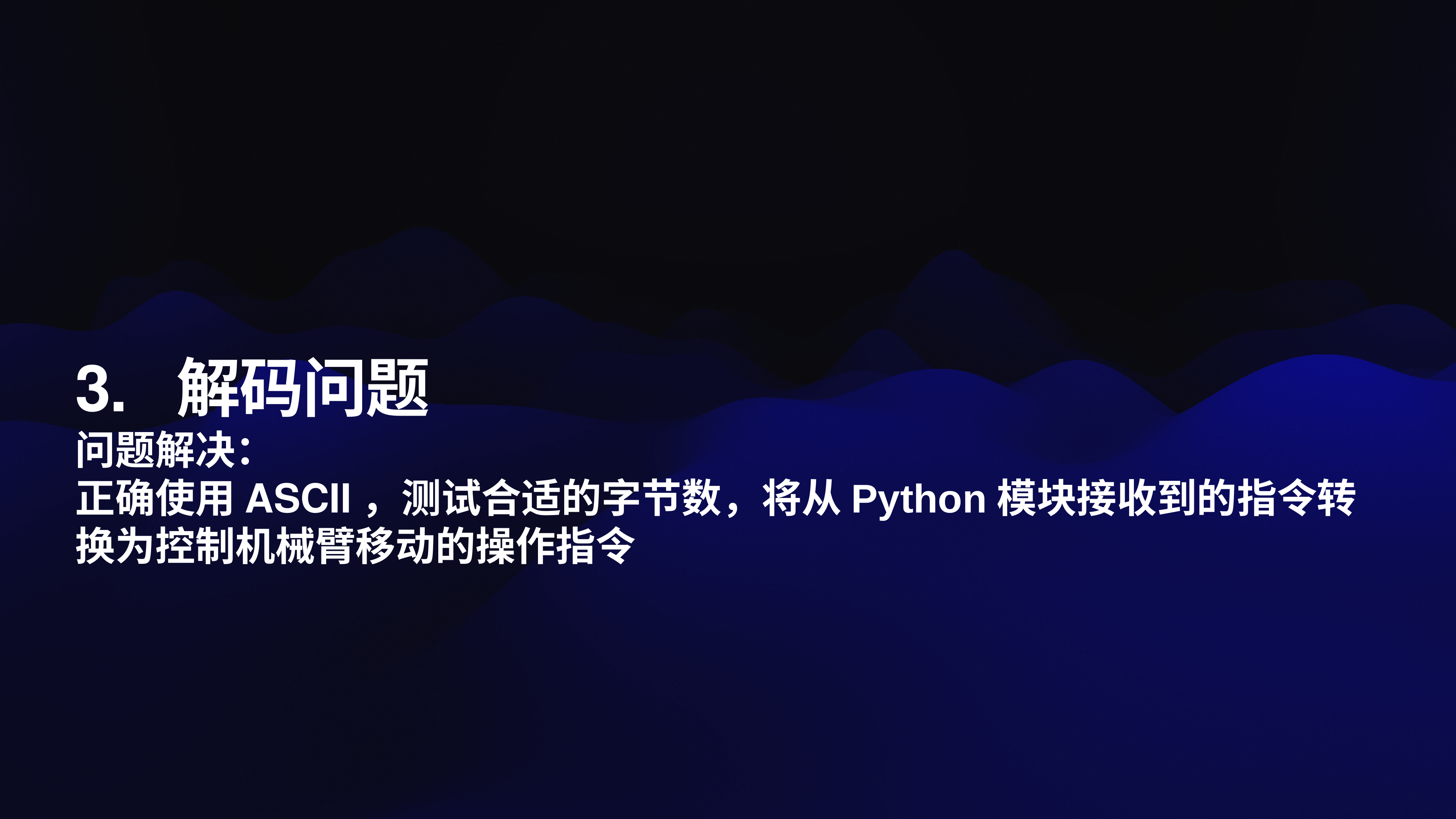

# 3.  解码问题
问题解决：
正确使用ASCII，测试合适的字节数，将从Python模块接收到的指令转换为控制机械臂移动的操作指令